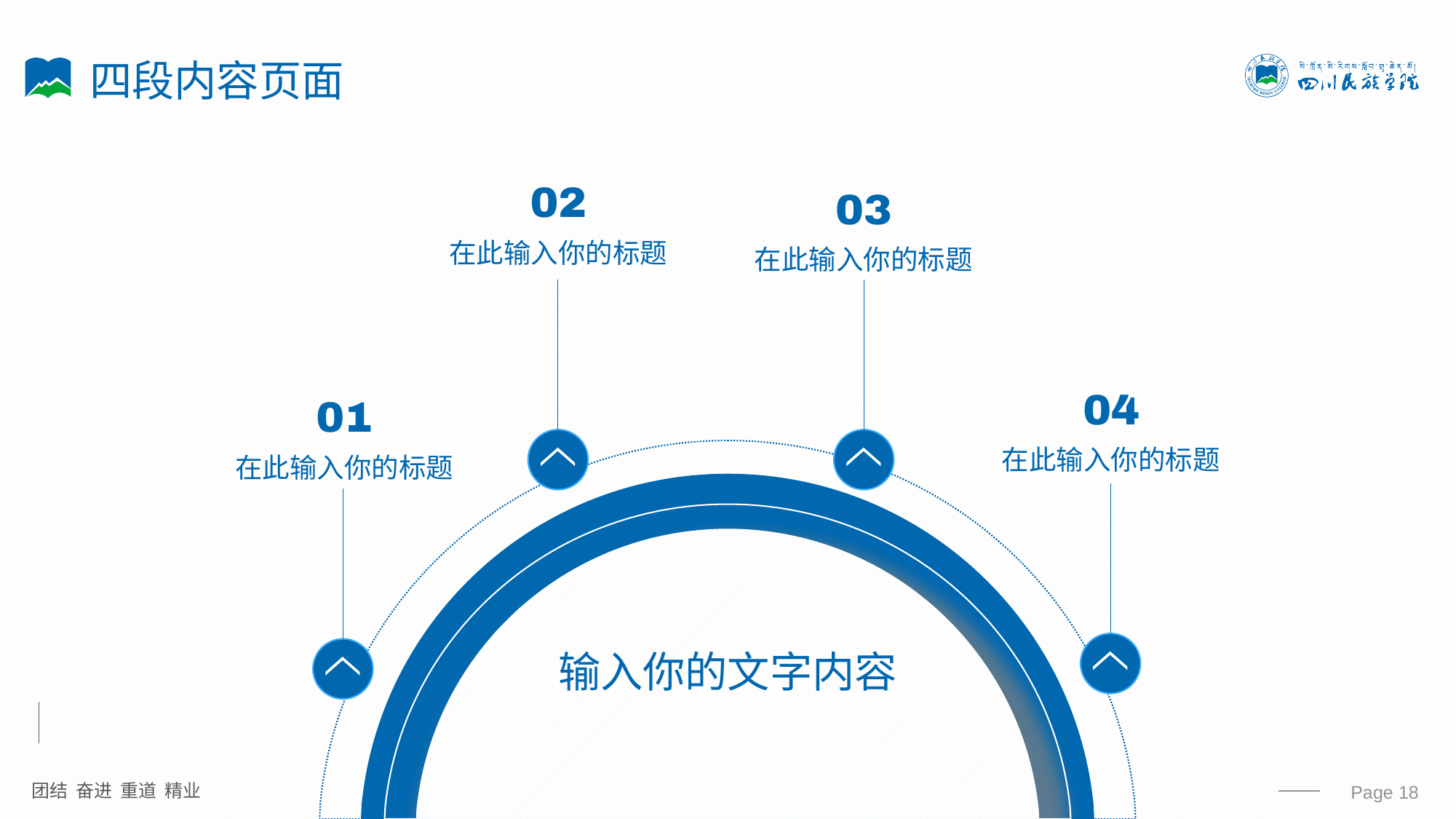

# 四段内容页面
02
03
在此输入你的标题
在此输入你的标题

04
01

在此输入你的标题
在此输入你的标题

输入你的文字内容
CONTENTS
  Page 18